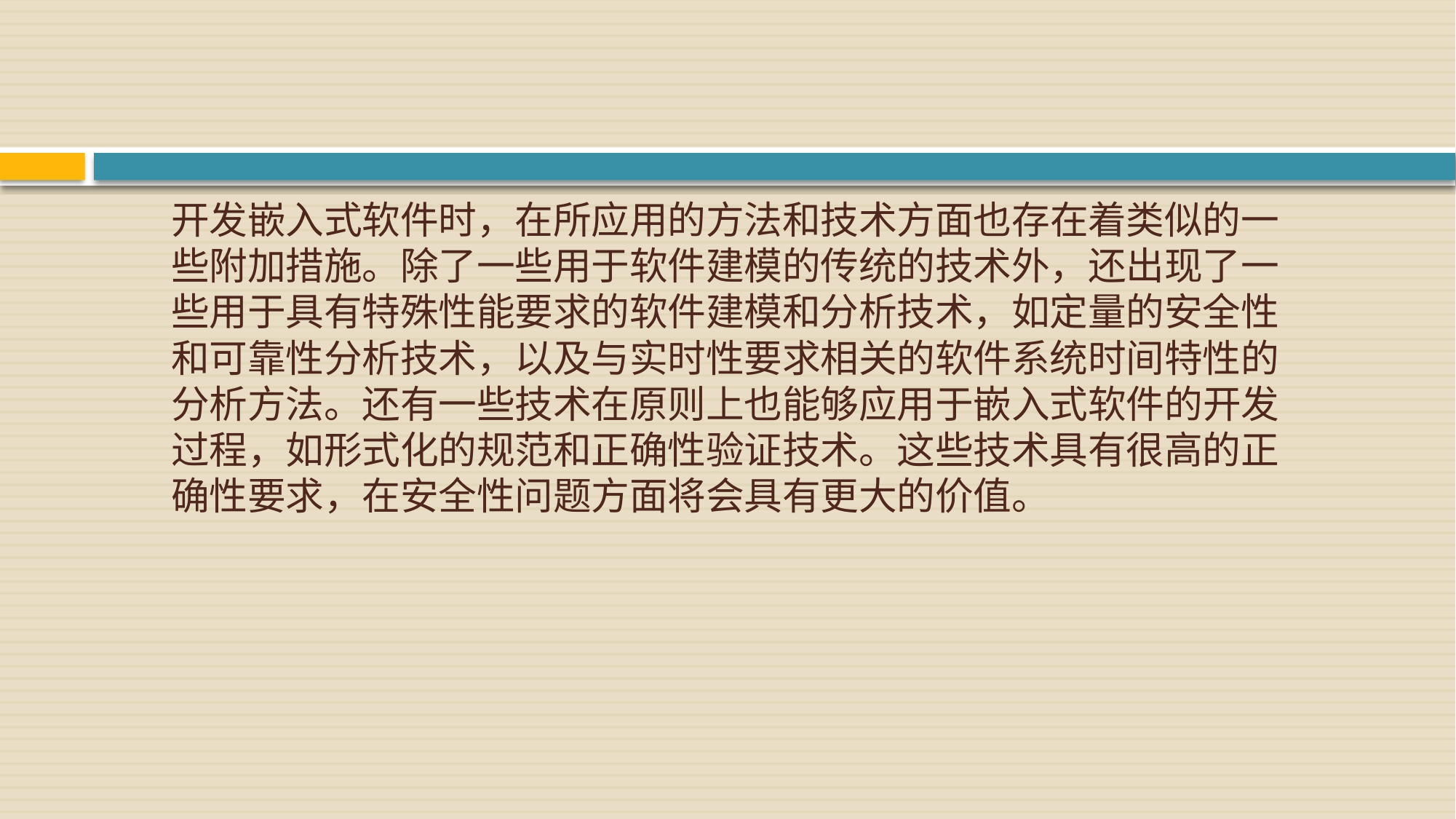

# 开发嵌入式软件时，在所应用的方法和技术方面也存在着类似的一些附加措施。除了一些用于软件建模的传统的技术外，还出现了一些用于具有特殊性能要求的软件建模和分析技术，如定量的安全性和可靠性分析技术，以及与实时性要求相关的软件系统时间特性的分析方法。还有一些技术在原则上也能够应用于嵌入式软件的开发过程，如形式化的规范和正确性验证技术。这些技术具有很高的正确性要求，在安全性问题方面将会具有更大的价值。